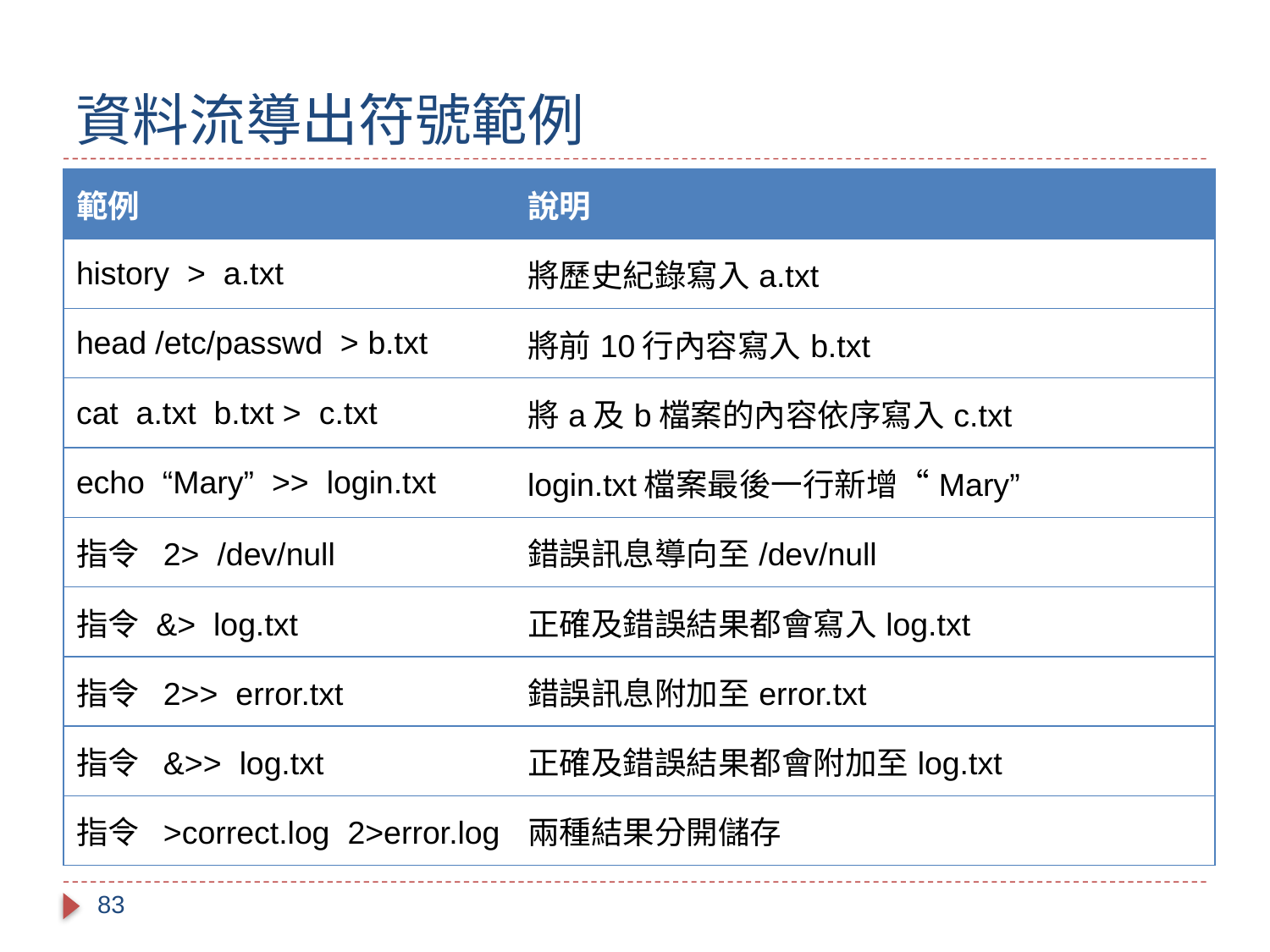

# 資料流導出符號範例
| 範例 | 說明 |
| --- | --- |
| history > a.txt | 將歷史紀錄寫入a.txt |
| head /etc/passwd > b.txt | 將前10行內容寫入b.txt |
| cat a.txt b.txt > c.txt | 將a及b檔案的內容依序寫入c.txt |
| echo “Mary” >> login.txt | login.txt檔案最後一行新增“Mary” |
| 指令 2> /dev/null | 錯誤訊息導向至/dev/null |
| 指令 &> log.txt | 正確及錯誤結果都會寫入log.txt |
| 指令 2>> error.txt | 錯誤訊息附加至error.txt |
| 指令 &>> log.txt | 正確及錯誤結果都會附加至log.txt |
| 指令 >correct.log 2>error.log | 兩種結果分開儲存 |
83